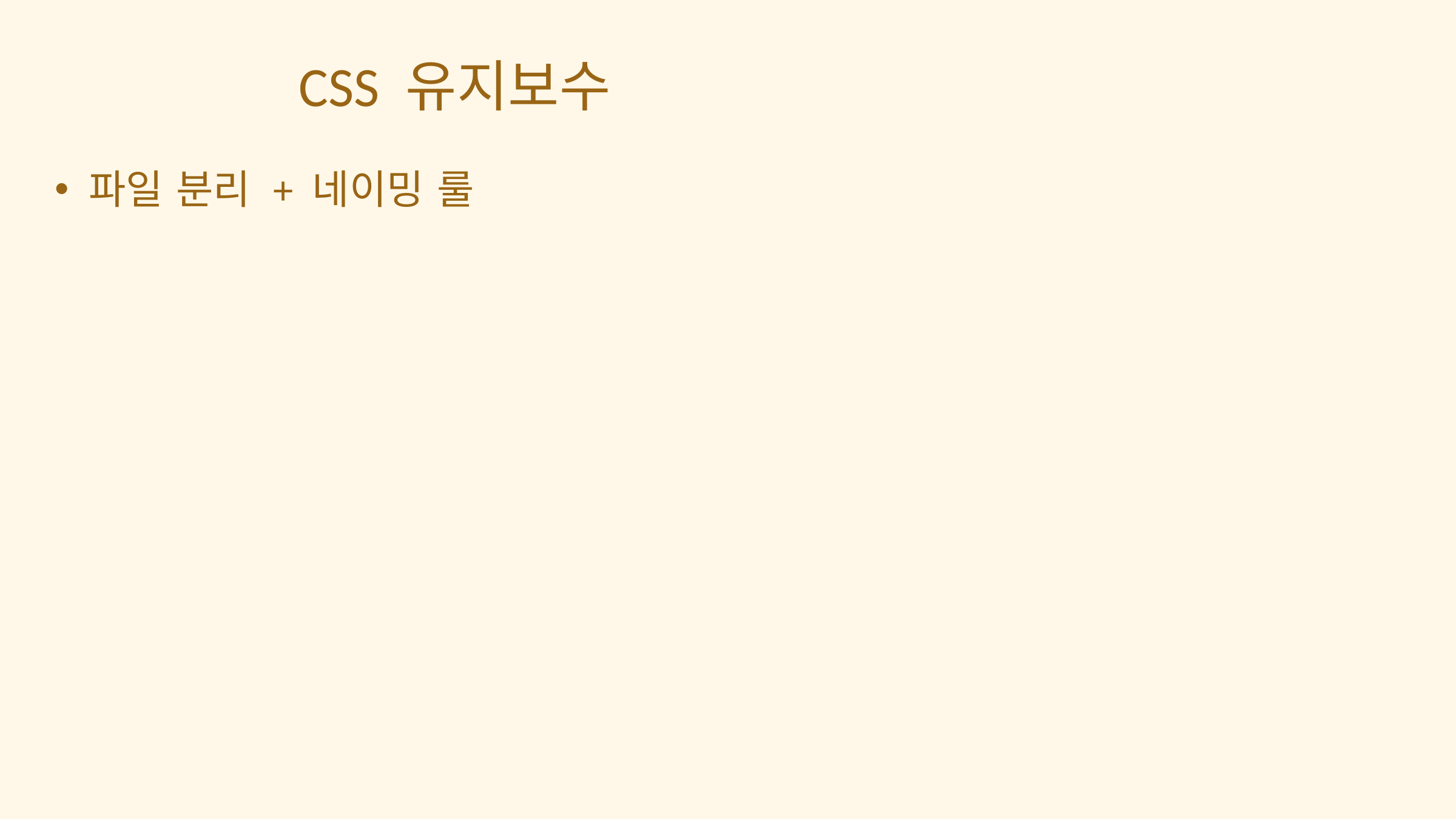

CSS 유지보수
파일 분리 + 네이밍 룰